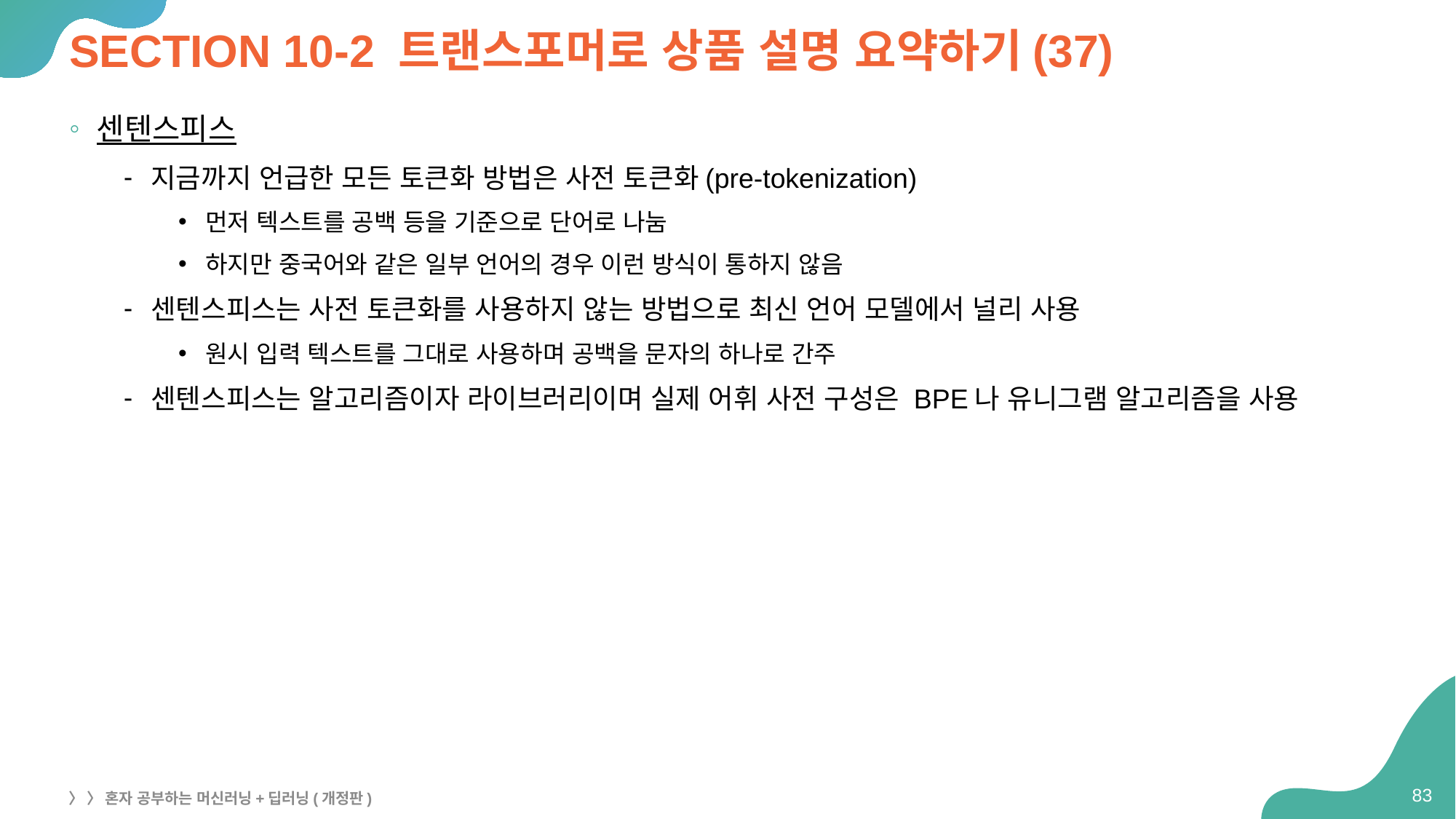

# SECTION 10-2 트랜스포머로 상품 설명 요약하기(37)
센텐스피스
지금까지 언급한 모든 토큰화 방법은 사전 토큰화(pre-tokenization)
먼저 텍스트를 공백 등을 기준으로 단어로 나눔
하지만 중국어와 같은 일부 언어의 경우 이런 방식이 통하지 않음
센텐스피스는 사전 토큰화를 사용하지 않는 방법으로 최신 언어 모델에서 널리 사용
원시 입력 텍스트를 그대로 사용하며 공백을 문자의 하나로 간주
센텐스피스는 알고리즘이자 라이브러리이며 실제 어휘 사전 구성은 BPE나 유니그램 알고리즘을 사용
83
〉 〉 혼자 공부하는 머신러닝+딥러닝(개정판)